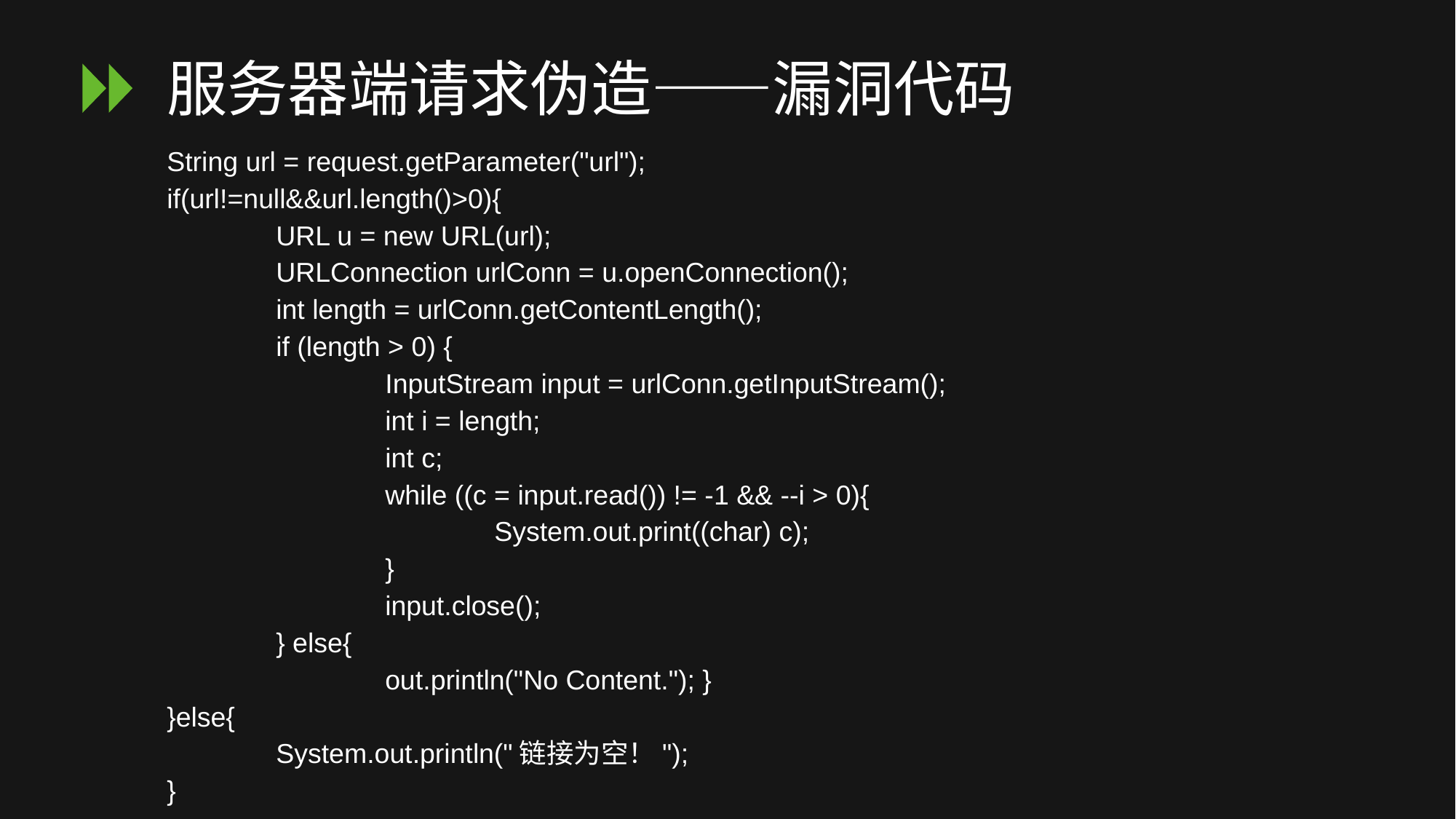

# 服务器端请求伪造——漏洞代码
String url = request.getParameter("url");
if(url!=null&&url.length()>0){
	URL u = new URL(url);
	URLConnection urlConn = u.openConnection();
	int length = urlConn.getContentLength();
	if (length > 0) {
		InputStream input = urlConn.getInputStream();
		int i = length;
		int c;
		while ((c = input.read()) != -1 && --i > 0){
			System.out.print((char) c);
		}
		input.close();
	} else{
		out.println("No Content."); }
}else{
	System.out.println("链接为空！");
}